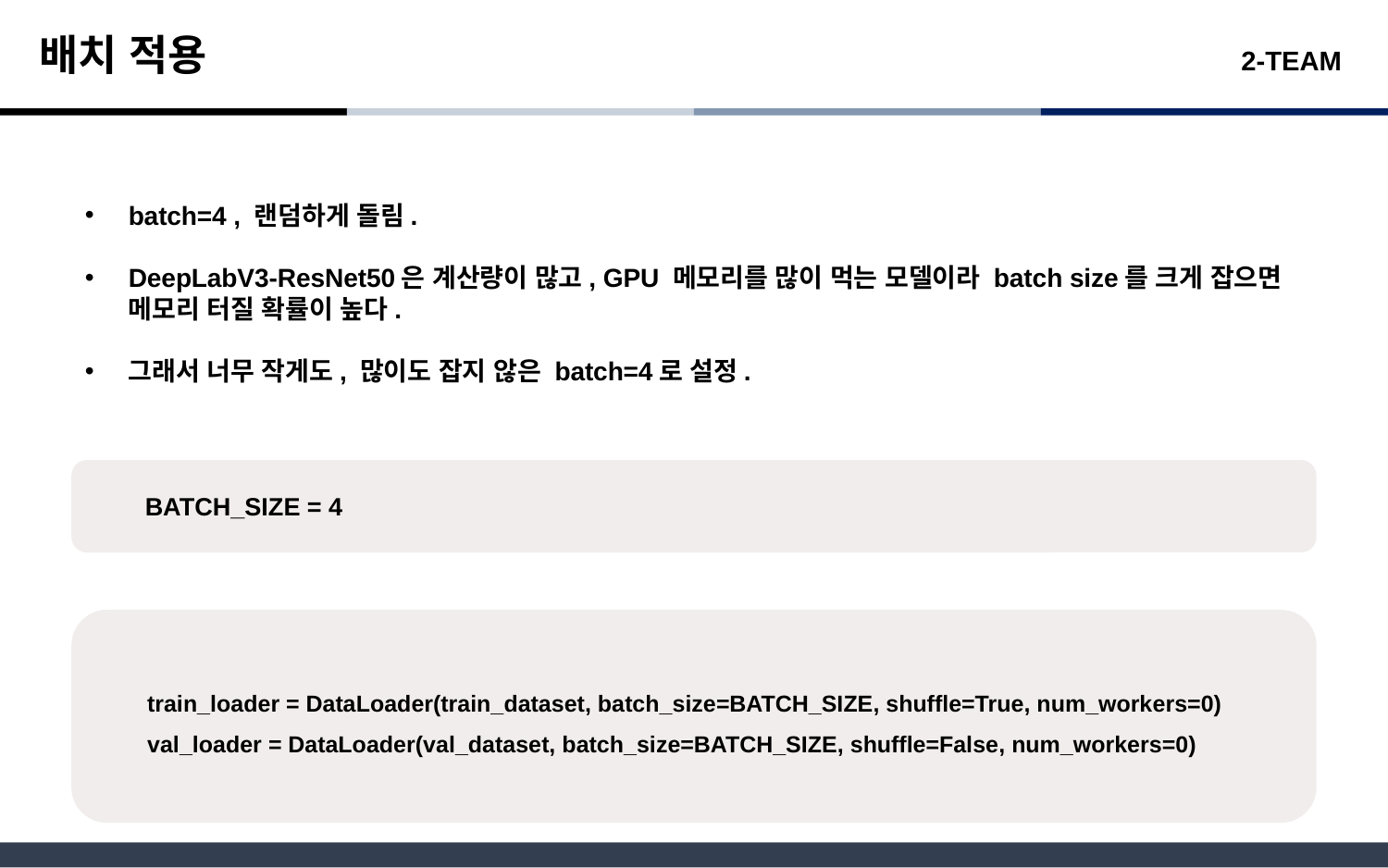

배치 적용
batch=4 , 랜덤하게 돌림.

DeepLabV3-ResNet50은 계산량이 많고, GPU 메모리를 많이 먹는 모델이라 batch size를 크게 잡으면 메모리 터질 확률이 높다.

그래서 너무 작게도, 많이도 잡지 않은 batch=4로 설정.

        BATCH_SIZE = 4
        train_loader = DataLoader(train_dataset, batch_size=BATCH_SIZE, shuffle=True, num_workers=0)
        val_loader = DataLoader(val_dataset, batch_size=BATCH_SIZE, shuffle=False, num_workers=0)